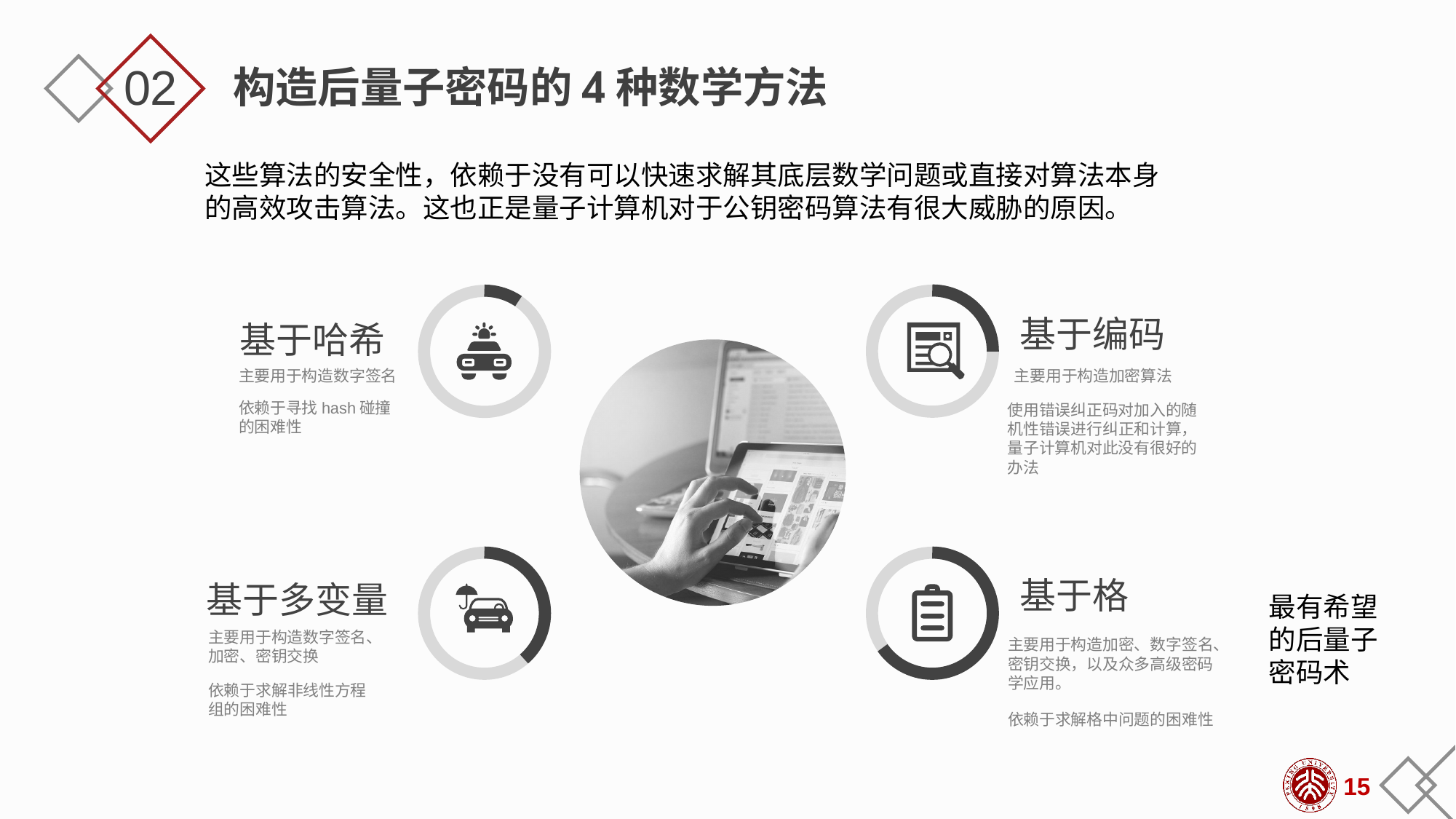

02
构造后量子密码的4种数学方法

这些算法的安全性，依赖于没有可以快速求解其底层数学问题或直接对算法本身的高效攻击算法。这也正是量子计算机对于公钥密码算法有很大威胁的原因。

基于编码

基于格

基于哈希

基于多变量

主要用于构造数字签名
主要用于构造加密算法
依赖于寻找hash碰撞的困难性
使用错误纠正码对加入的随机性错误进行纠正和计算，量子计算机对此没有很好的办法
最有希望的后量子密码术
主要用于构造数字签名、加密、密钥交换
主要用于构造加密、数字签名、密钥交换，以及众多高级密码学应用。
依赖于求解非线性方程组的困难性
依赖于求解格中问题的困难性
15